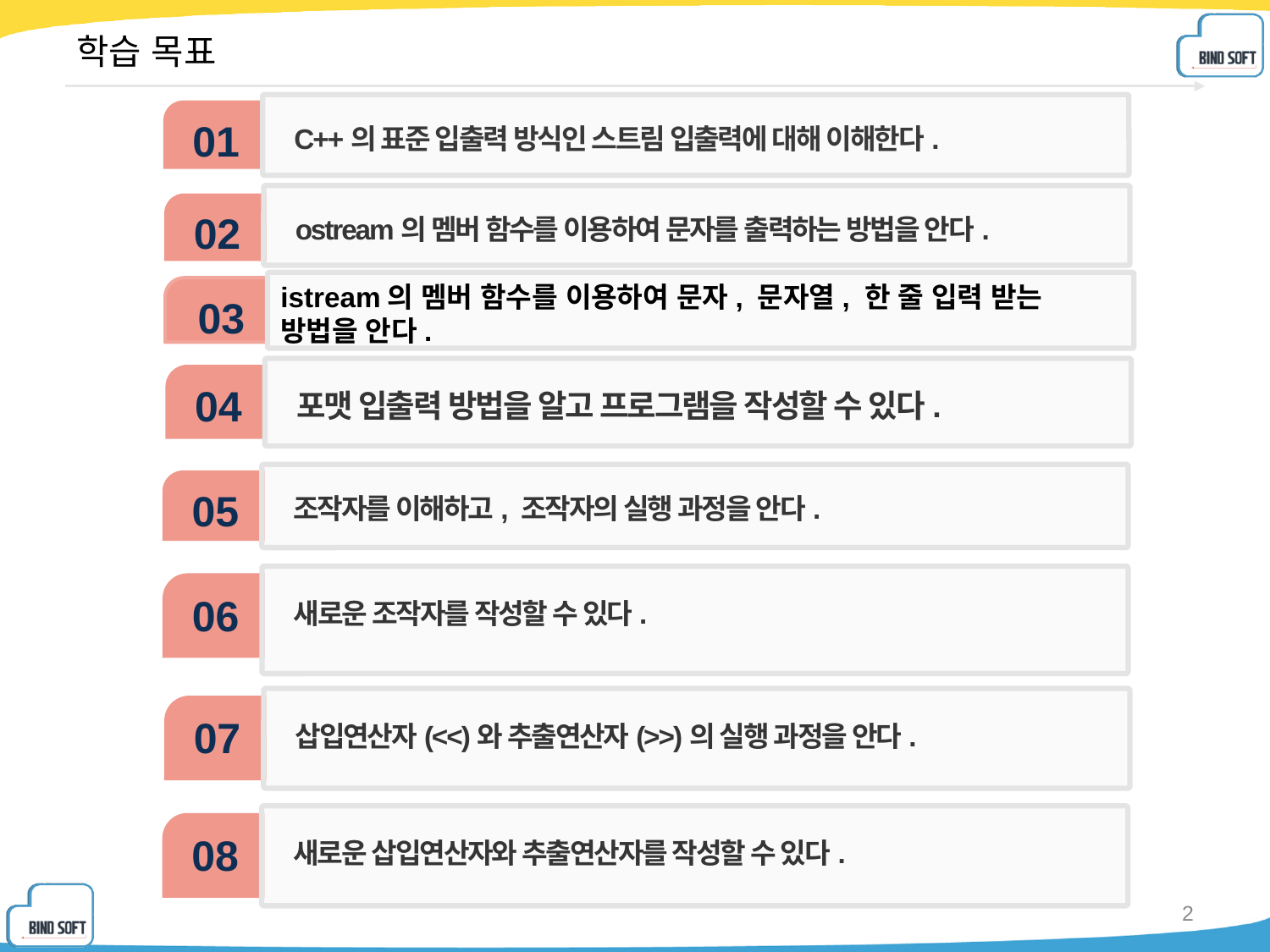

# 학습 목표

01
C++의 표준 입출력 방식인 스트림 입출력에 대해 이해한다.

02
ostream의 멤버 함수를 이용하여 문자를 출력하는 방법을 안다.
istream의 멤버 함수를 이용하여 문자, 문자열, 한 줄 입력 받는 방법을 안다.

03

04
포맷 입출력 방법을 알고 프로그램을 작성할 수 있다.

05
조작자를 이해하고, 조작자의 실행 과정을 안다.

06
새로운 조작자를 작성할 수 있다.

07
삽입연산자(<<)와 추출연산자(>>)의 실행 과정을 안다.

08
새로운 삽입연산자와 추출연산자를 작성할 수 있다.
2